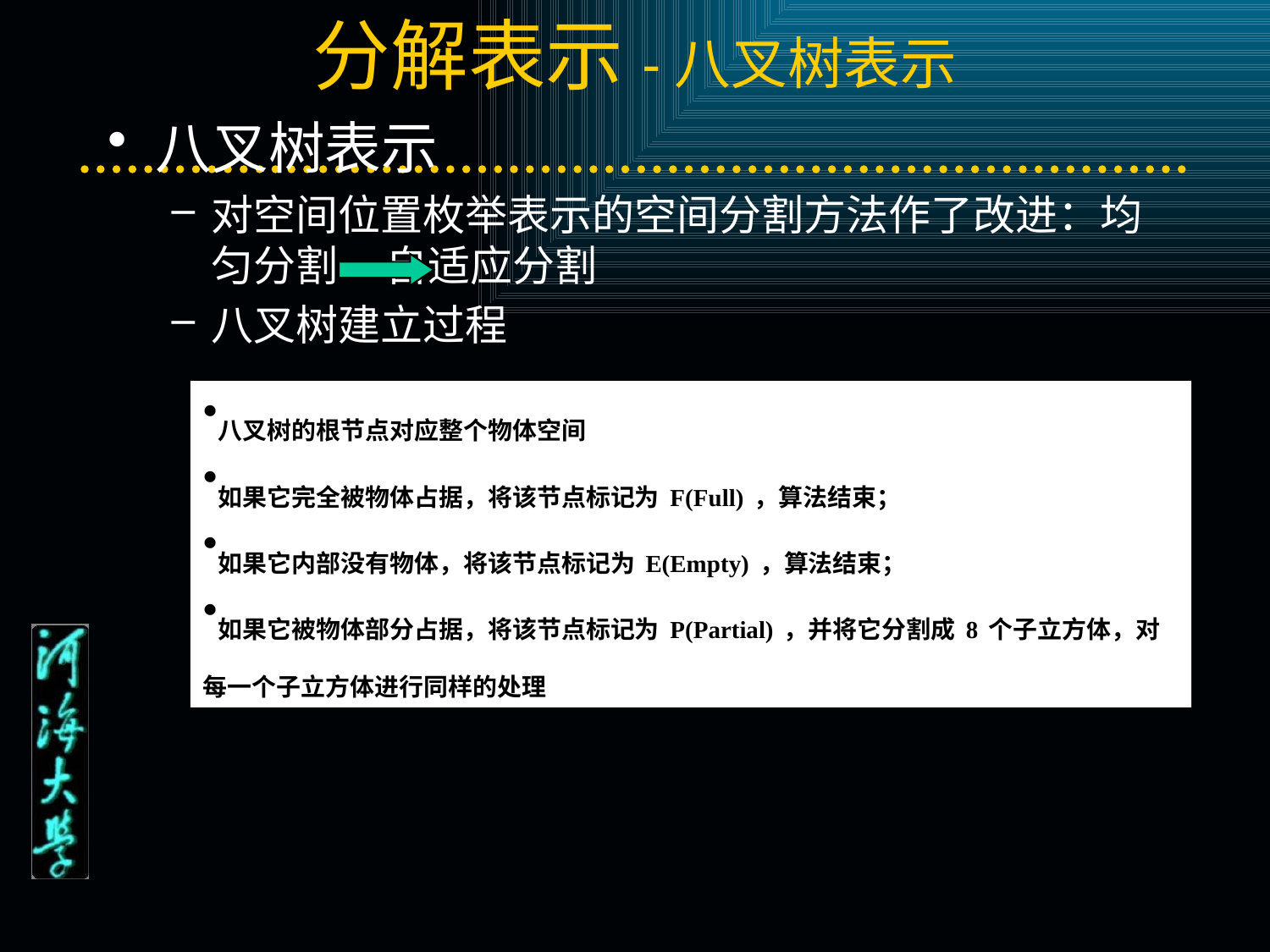

# 分解表示-八叉树表示
八叉树表示
对空间位置枚举表示的空间分割方法作了改进：均匀分割     自适应分割
八叉树建立过程

八叉树的根节点对应整个物体空间
如果它完全被物体占据，将该节点标记为F(Full)，算法结束；
如果它内部没有物体，将该节点标记为E(Empty)，算法结束；
如果它被物体部分占据，将该节点标记为P(Partial)，并将它分割成8个子立方体，对每一个子立方体进行同样的处理
39